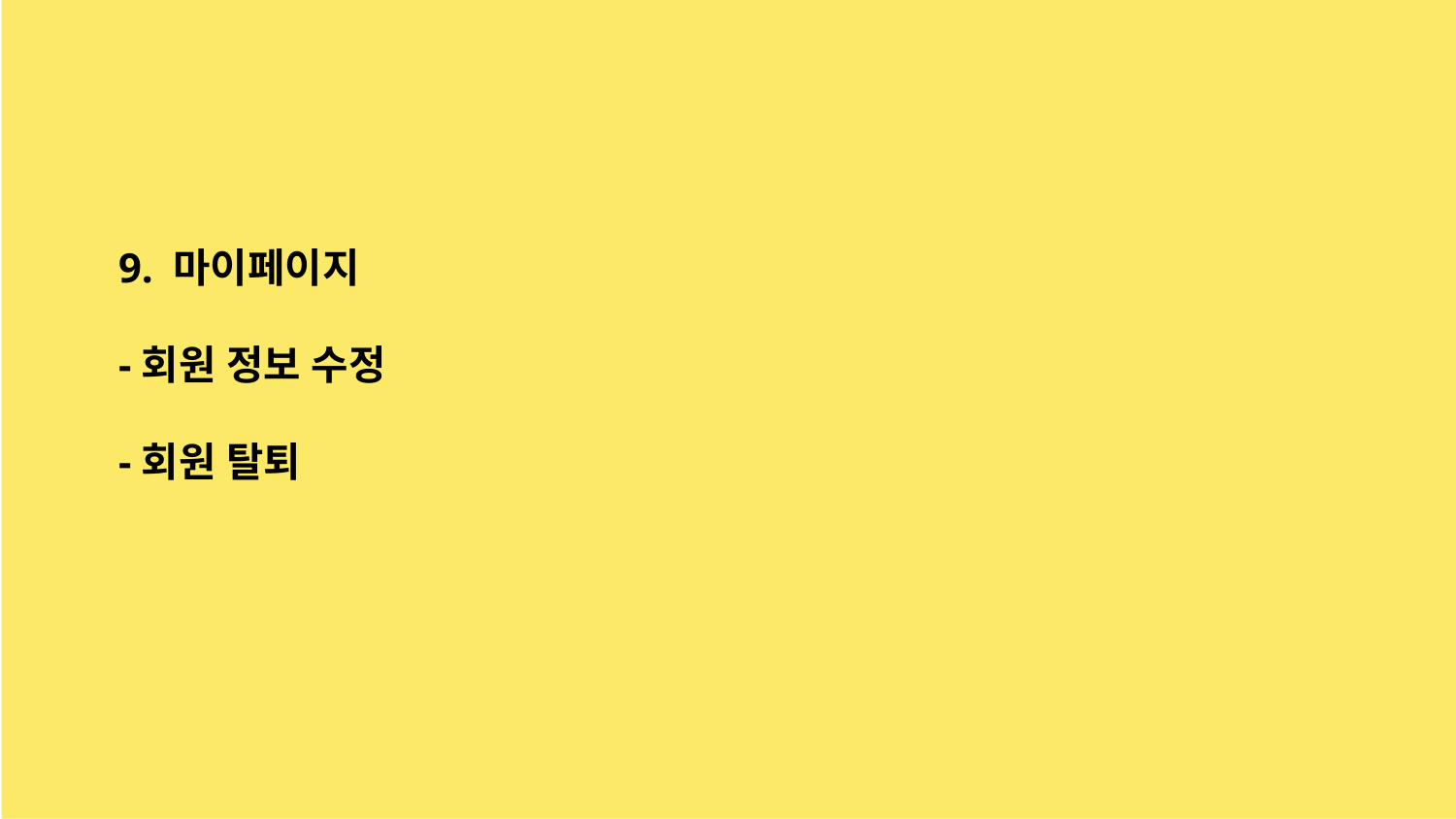

9. 마이페이지

-회원 정보 수정

-회원 탈퇴